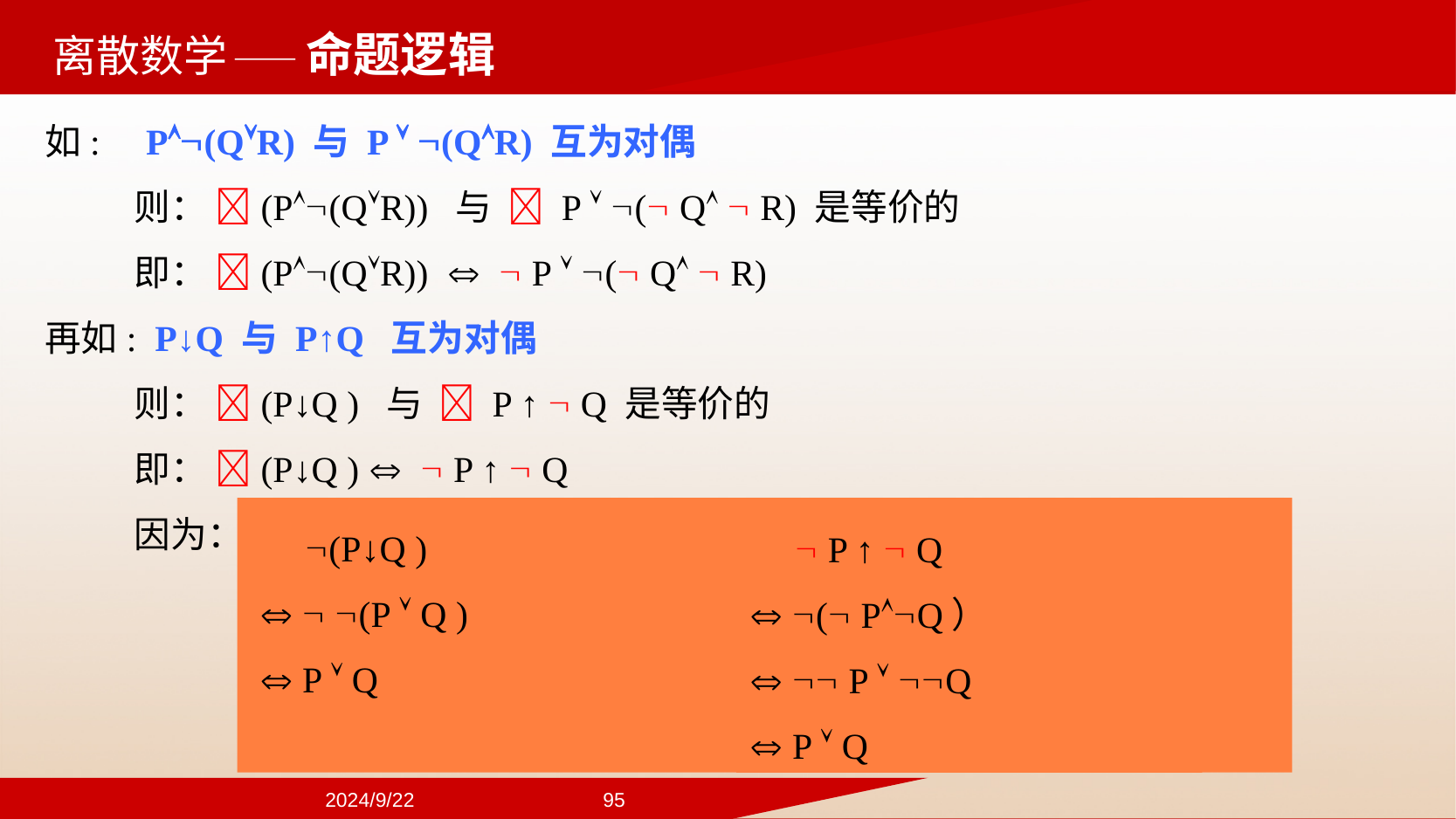

——命题逻辑
如:     P∧¬(Q∨R) 与 P ∨ ¬(Q∧R) 互为对偶
则： ¬(P∧¬(Q∨R))  与  ¬ P ∨ ¬(¬ Q∧ ¬ R) 是等价的
即： ¬(P∧¬(Q∨R))  ⇔  ¬ P ∨ ¬(¬ Q∧ ¬ R)
再如:  P↓Q 与 P↑Q  互为对偶
则： ¬(P↓Q )  与  ¬ P ↑ ¬ Q 是等价的
即： ¬(P↓Q ) ⇔  ¬ P ↑ ¬ Q
因为：
      ¬(P↓Q )
 ⇔ ¬ ¬(P ∨ Q )
 ⇔ P ∨ Q

     ¬ P ↑ ¬ Q
⇔ ¬(¬ P∧¬Q）
⇔ ¬¬ P ∨ ¬¬Q
⇔ P ∨ Q
2024/9/22
95